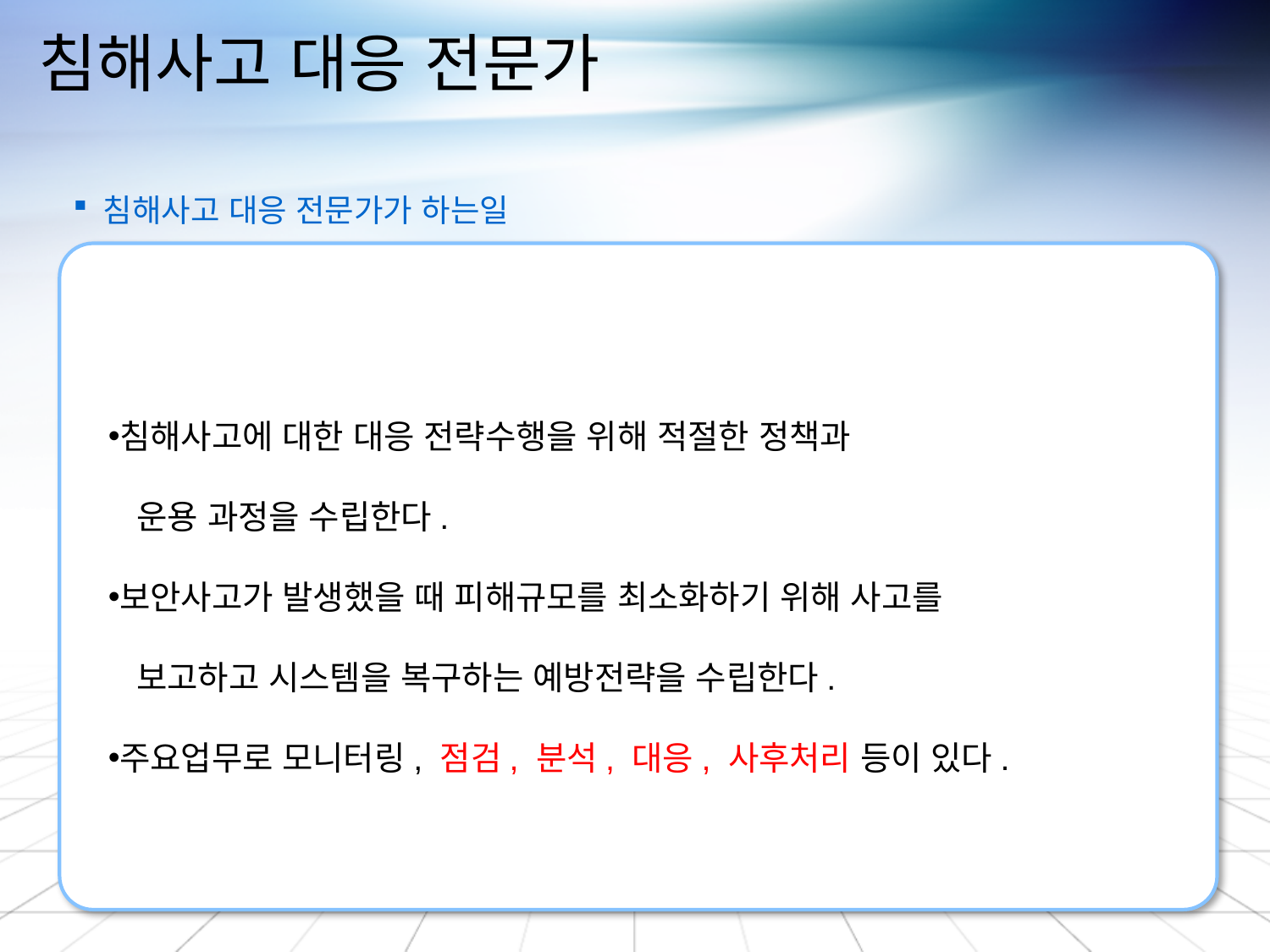

# 침해사고 대응 전문가
침해사고 대응 전문가가 하는일

침해사고에 대한 대응 전략수행을 위해 적절한 정책과
  운용 과정을 수립한다.
보안사고가 발생했을 때 피해규모를 최소화하기 위해 사고를
  보고하고 시스템을 복구하는 예방전략을 수립한다.
주요업무로 모니터링, 점검, 분석, 대응, 사후처리 등이 있다.